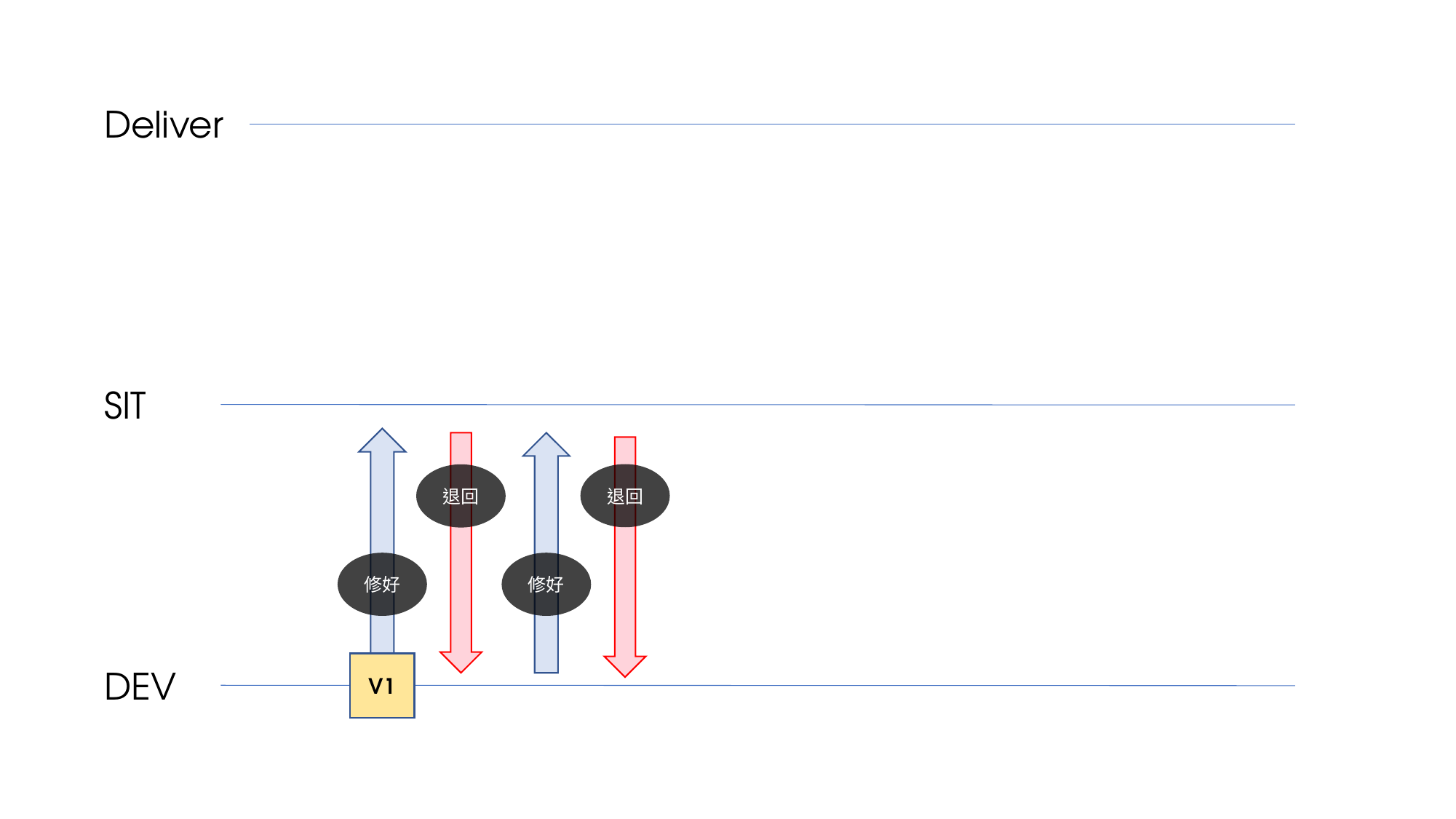

Deliver
SIT

退回
退回
修好
修好
V1
DEV